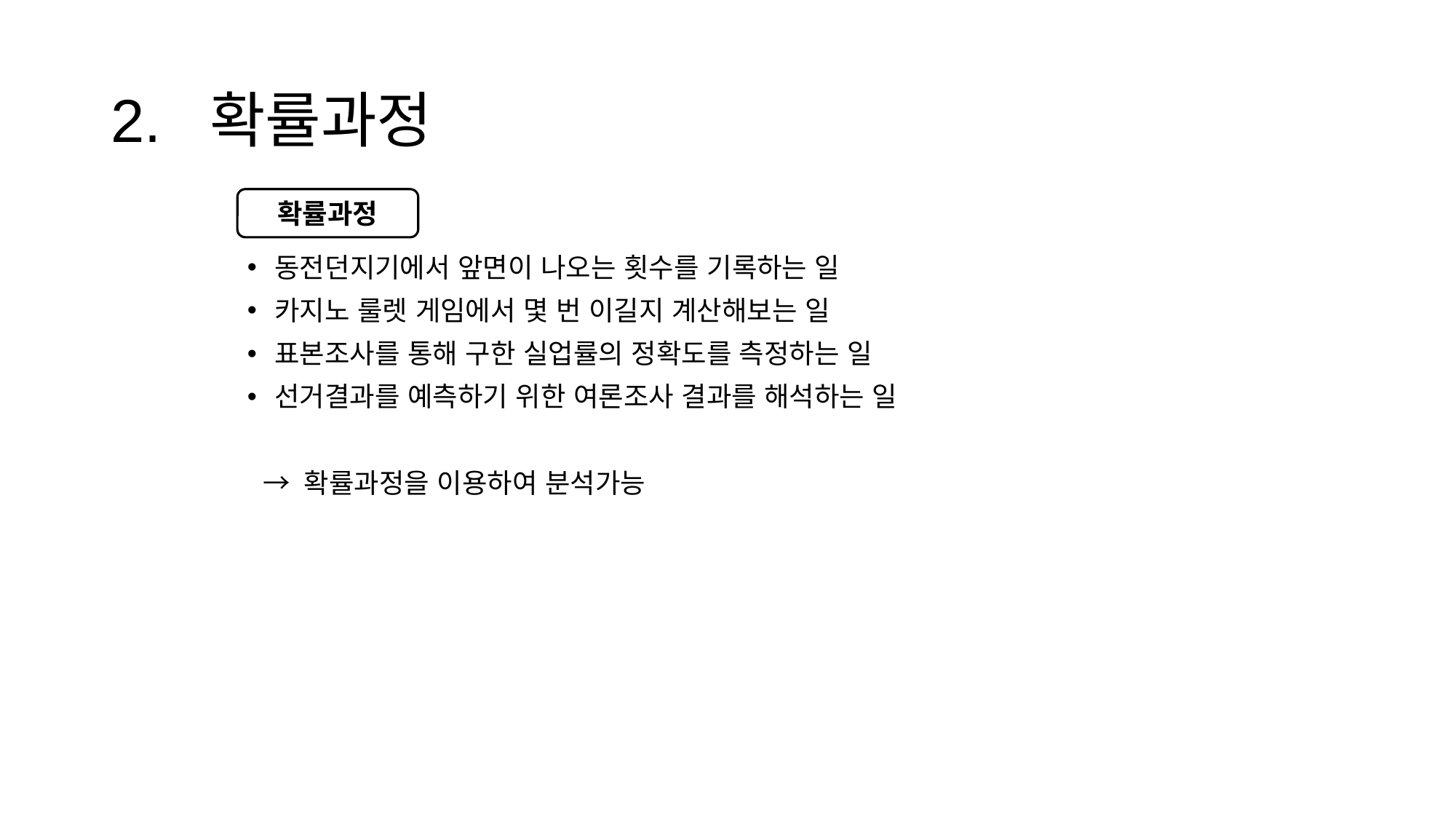

# 2.  확률과정
확률과정

동전던지기에서 앞면이 나오는 횟수를 기록하는 일
카지노 룰렛 게임에서 몇 번 이길지 계산해보는 일
표본조사를 통해 구한 실업률의 정확도를 측정하는 일
선거결과를 예측하기 위한 여론조사 결과를 해석하는 일

  → 확률과정을 이용하여 분석가능